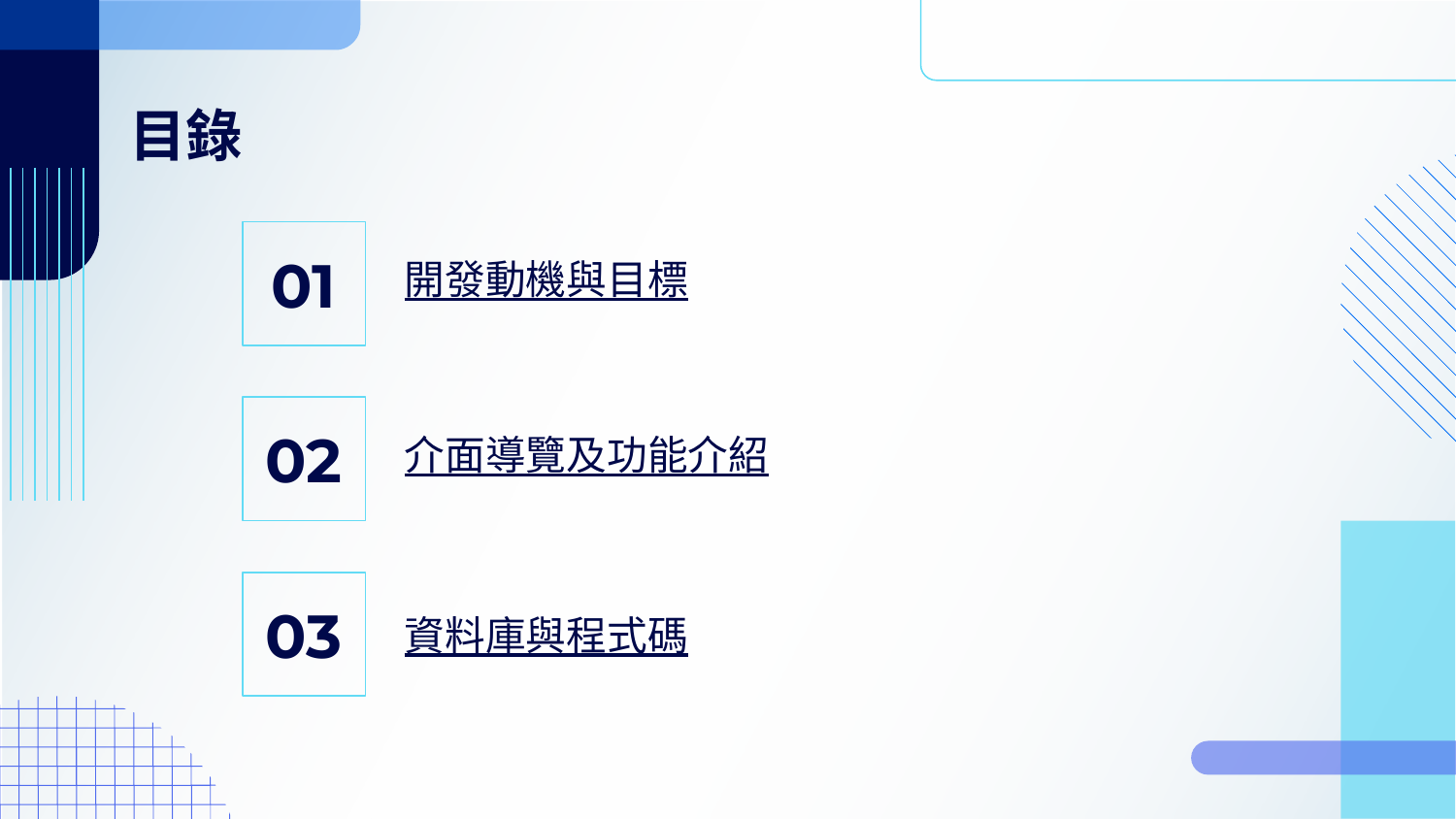

# 目錄
04
Section
01
開發動機與目標
05
Section
02
介面導覽及功能介紹
06
Section
03
資料庫與程式碼